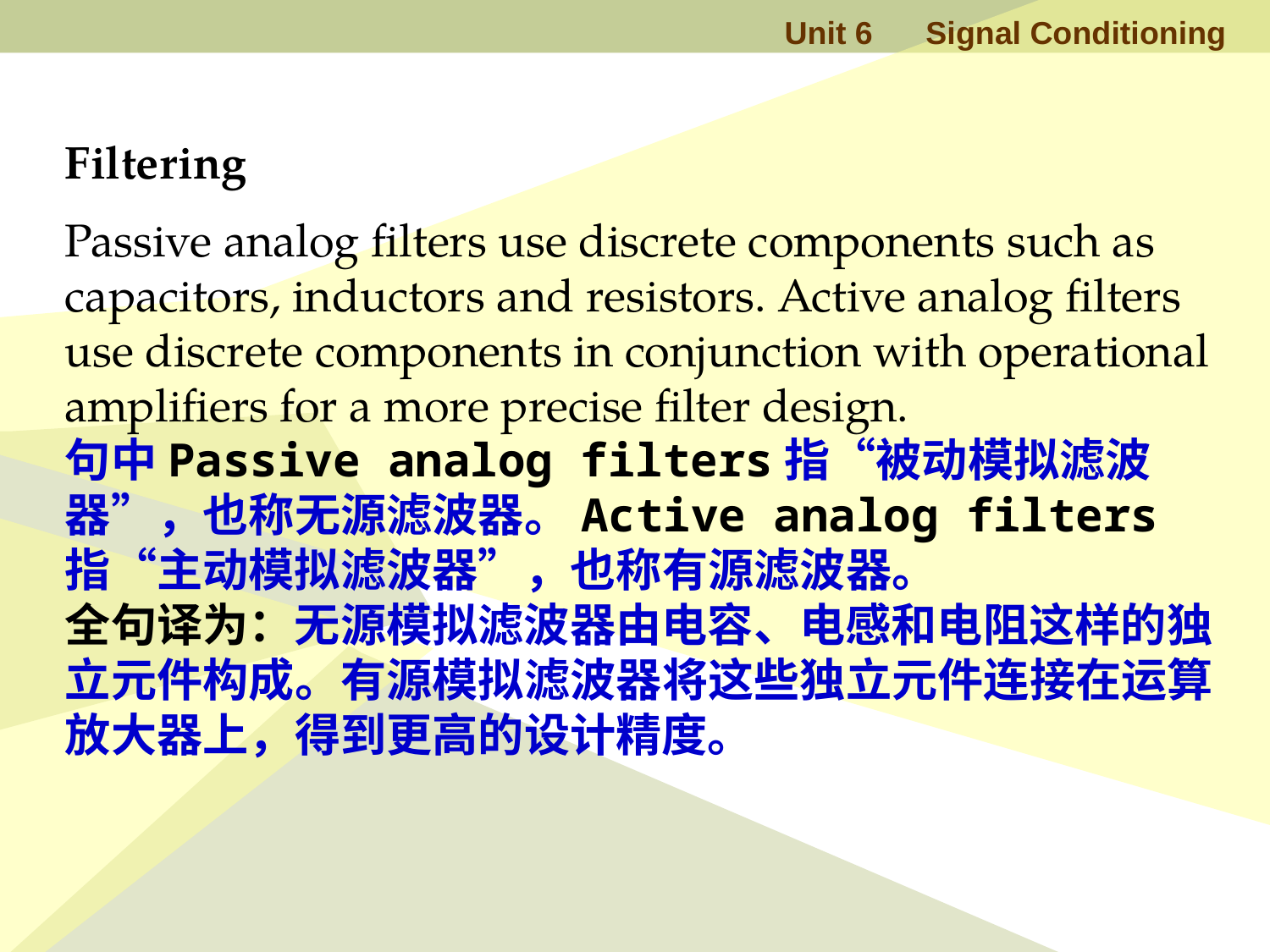

Filtering
Passive analog filters use discrete components such as capacitors, inductors and resistors. Active analog filters use discrete components in conjunction with operational amplifiers for a more precise filter design.
句中Passive analog filters指“被动模拟滤波器”，也称无源滤波器。Active analog filters指“主动模拟滤波器”，也称有源滤波器。
全句译为：无源模拟滤波器由电容、电感和电阻这样的独立元件构成。有源模拟滤波器将这些独立元件连接在运算放大器上，得到更高的设计精度。